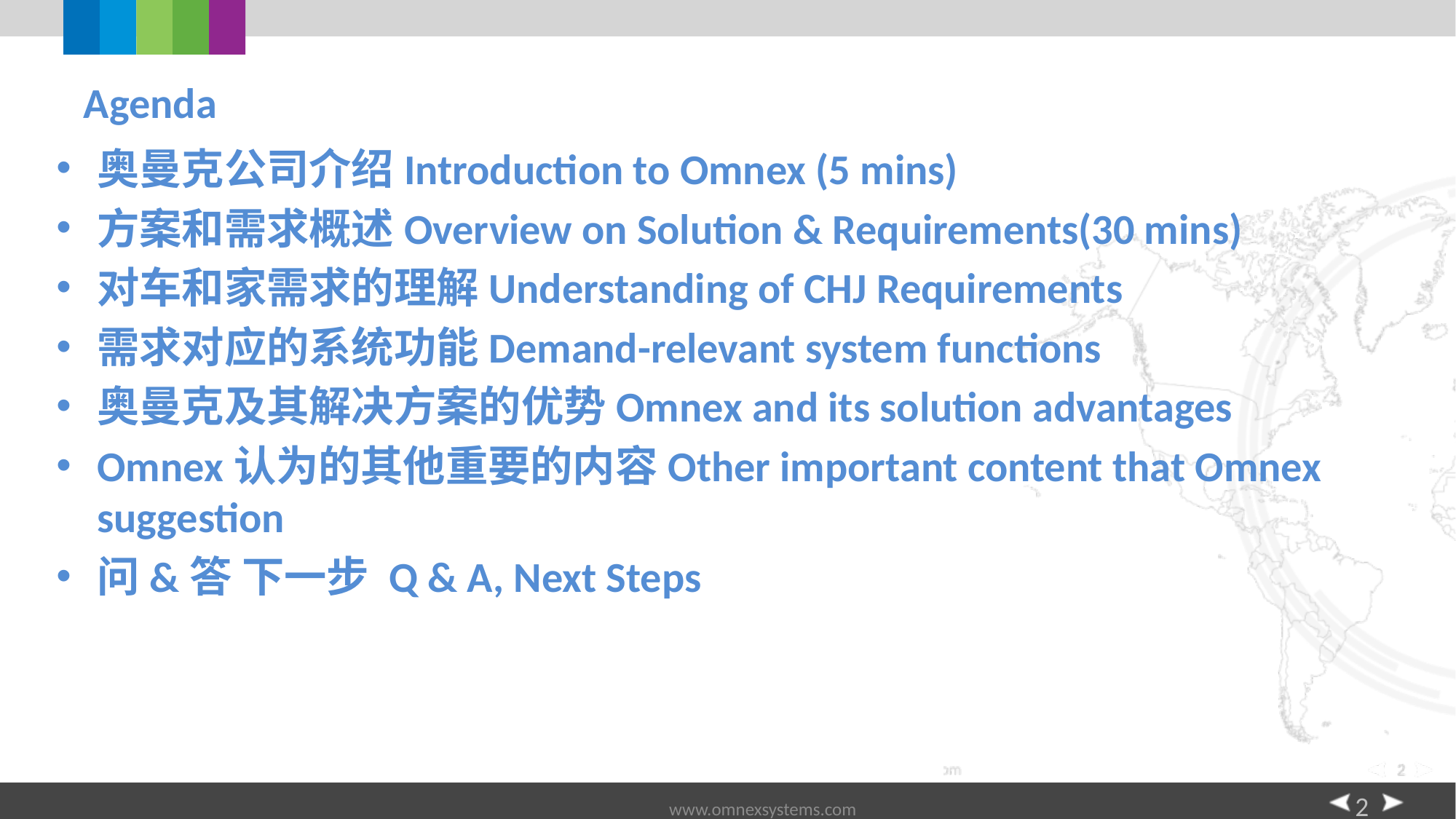

# Agenda
奥曼克公司介绍Introduction to Omnex (5 mins)
方案和需求概述Overview on Solution & Requirements(30 mins)
对车和家需求的理解Understanding of CHJ Requirements
需求对应的系统功能Demand-relevant system functions
奥曼克及其解决方案的优势Omnex and its solution advantages
Omnex认为的其他重要的内容Other important content that Omnex suggestion
问&答 下一步 Q & A, Next Steps

www.omnexsystems.com